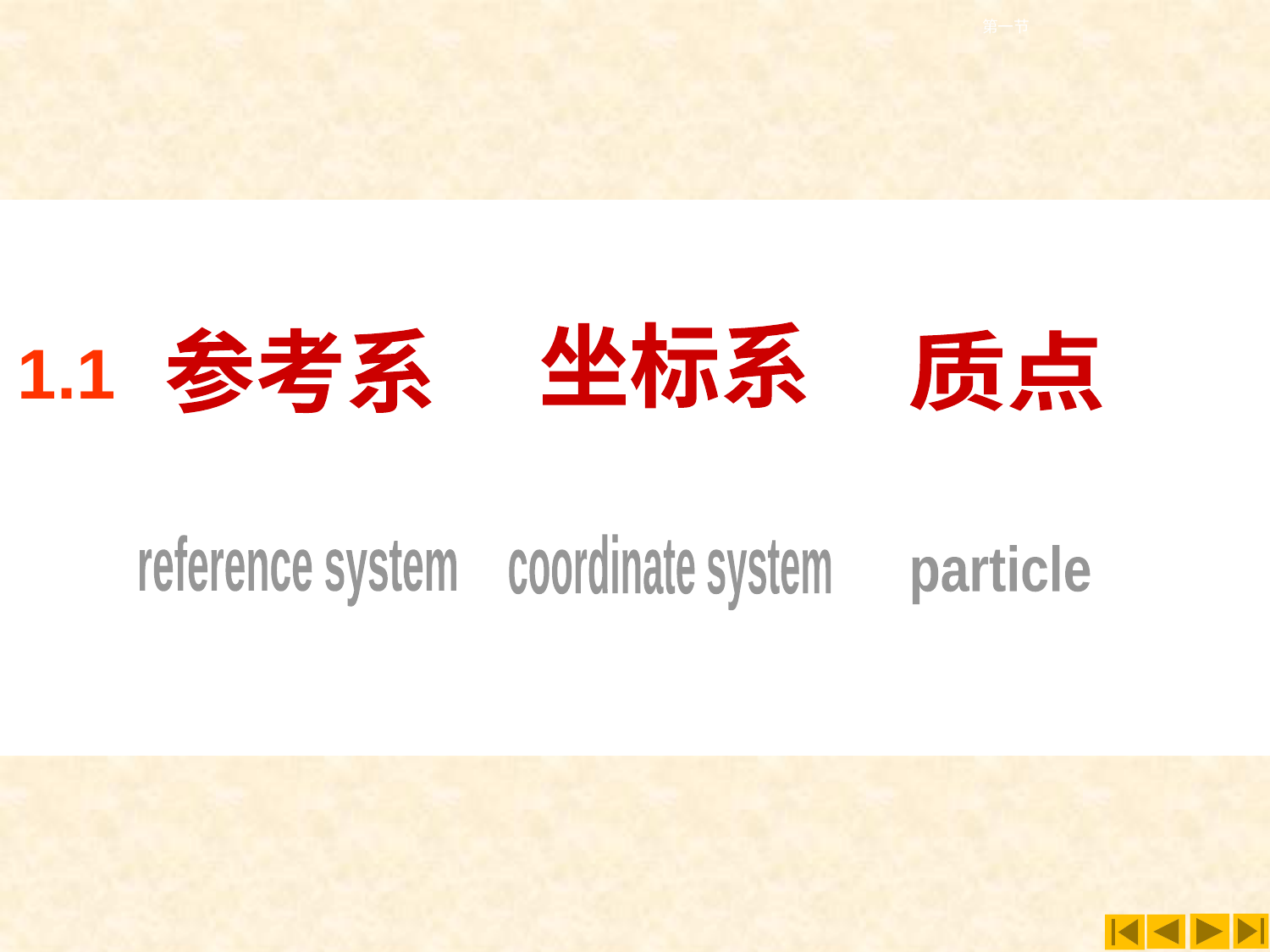

第一节
坐标系
参考系
质点
coordinate system
reference system
particle
1.1